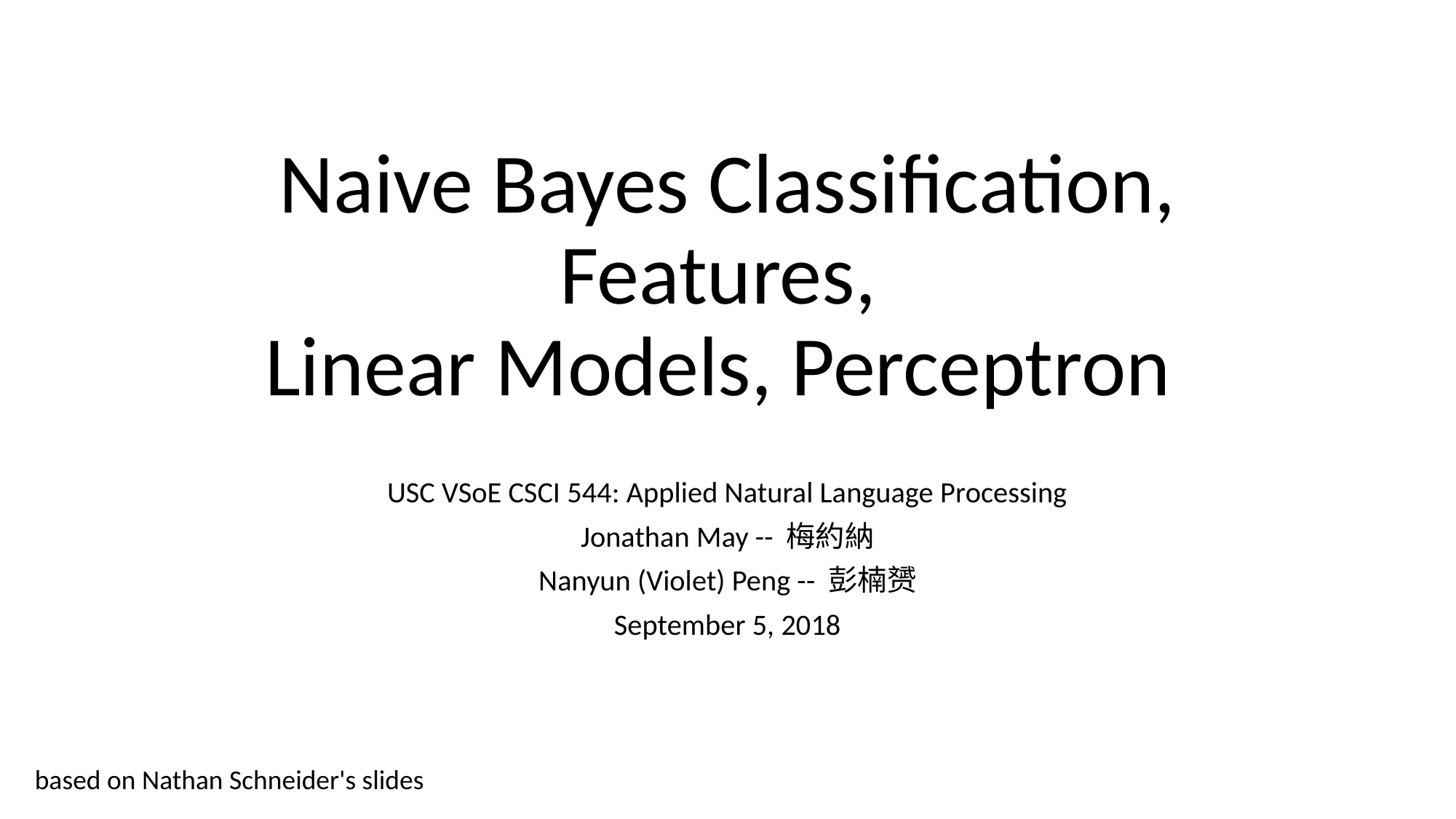

# Naive Bayes Classification, Features, Linear Models, Perceptron
USC VSoE CSCI 544: Applied Natural Language Processing
Jonathan May -- 梅約納
Nanyun (Violet) Peng -- 彭楠赟
September 5, 2018
based on Nathan Schneider's slides